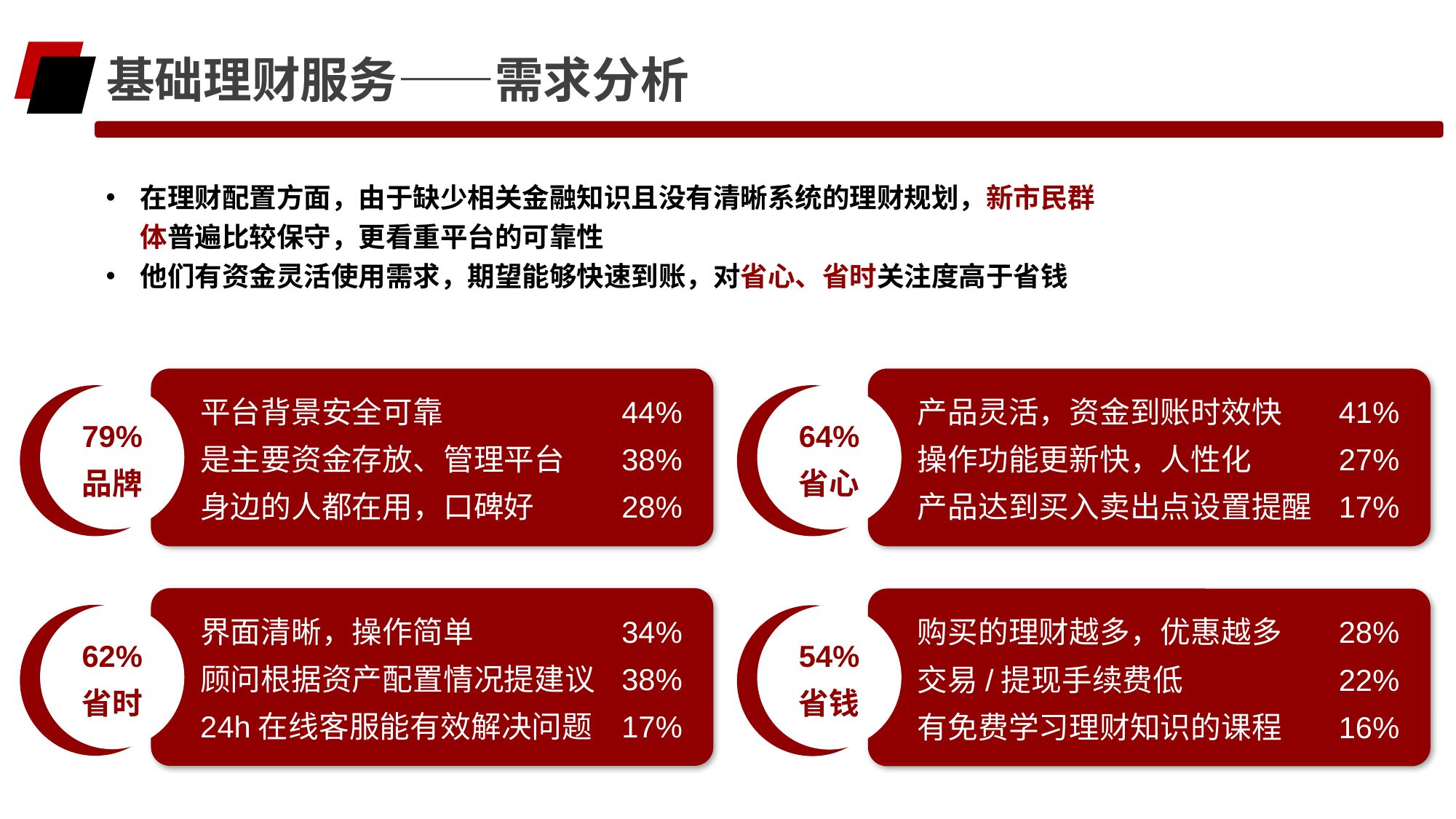

基础理财服务——需求分析

在理财配置方面，由于缺少相关金融知识且没有清晰系统的理财规划，新市民群体普遍比较保守，更看重平台的可靠性
他们有资金灵活使用需求，期望能够快速到账，对省心、省时关注度高于省钱

平台背景安全可靠
是主要资金存放、管理平台
身边的人都在用，口碑好
44%
38%
28%

79%
品牌

产品灵活，资金到账时效快
操作功能更新快，人性化
产品达到买入卖出点设置提醒
41%
27%
17%

64%
省心

界面清晰，操作简单
顾问根据资产配置情况提建议
24h在线客服能有效解决问题
34%
38%
17%

62%
省时

购买的理财越多，优惠越多
交易/提现手续费低
有免费学习理财知识的课程
28%
22%
16%

54%
省钱